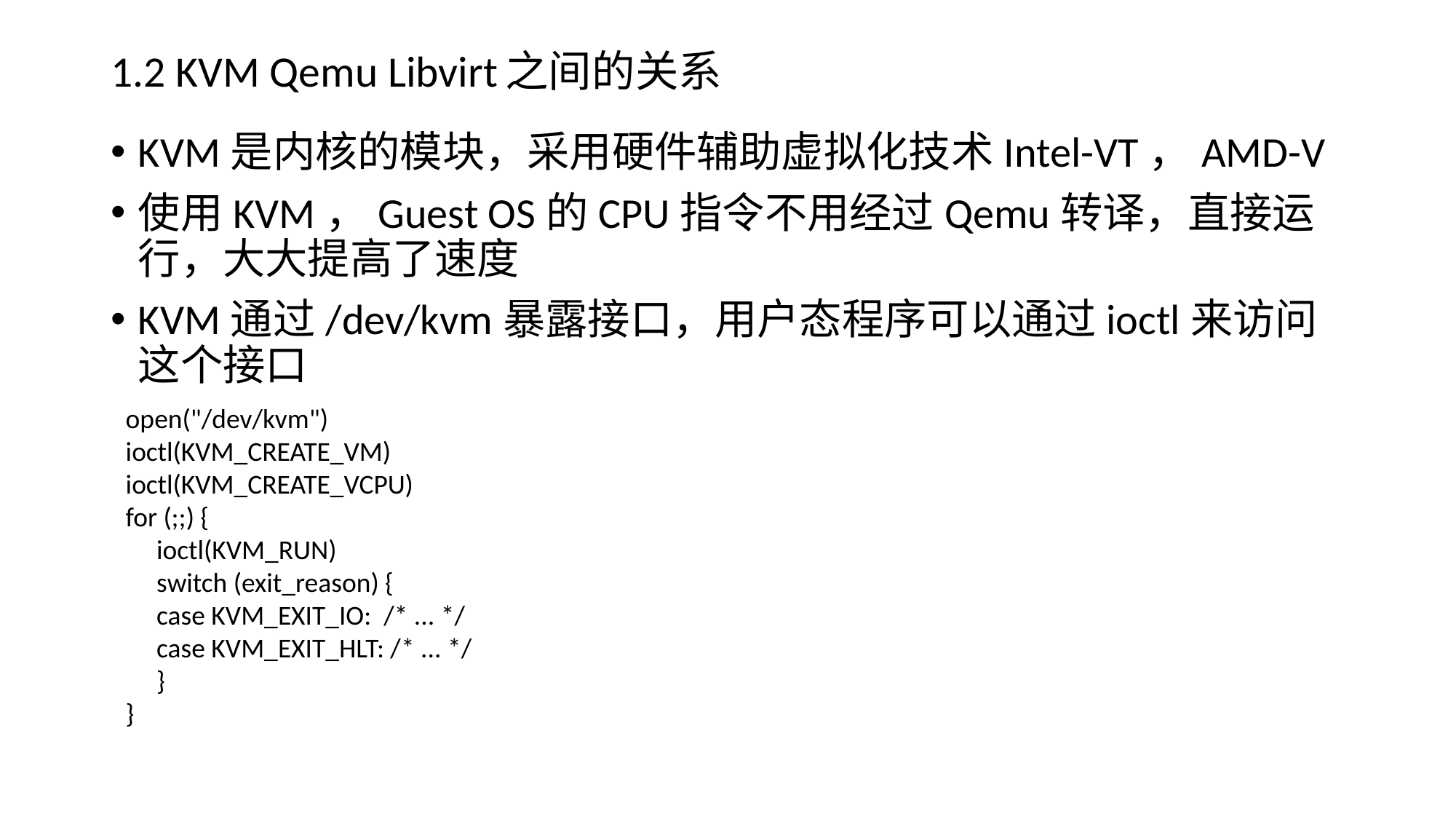

# 1.2 KVM Qemu Libvirt之间的关系
KVM是内核的模块，采用硬件辅助虚拟化技术Intel-VT，AMD-V
使用KVM，Guest OS的CPU指令不用经过Qemu转译，直接运行，大大提高了速度
KVM通过/dev/kvm暴露接口，用户态程序可以通过ioctl来访问这个接口
open("/dev/kvm")
ioctl(KVM_CREATE_VM)
ioctl(KVM_CREATE_VCPU)
for (;;) {
     ioctl(KVM_RUN)
     switch (exit_reason) {
     case KVM_EXIT_IO:  /* ... */
     case KVM_EXIT_HLT: /* ... */
     }
}